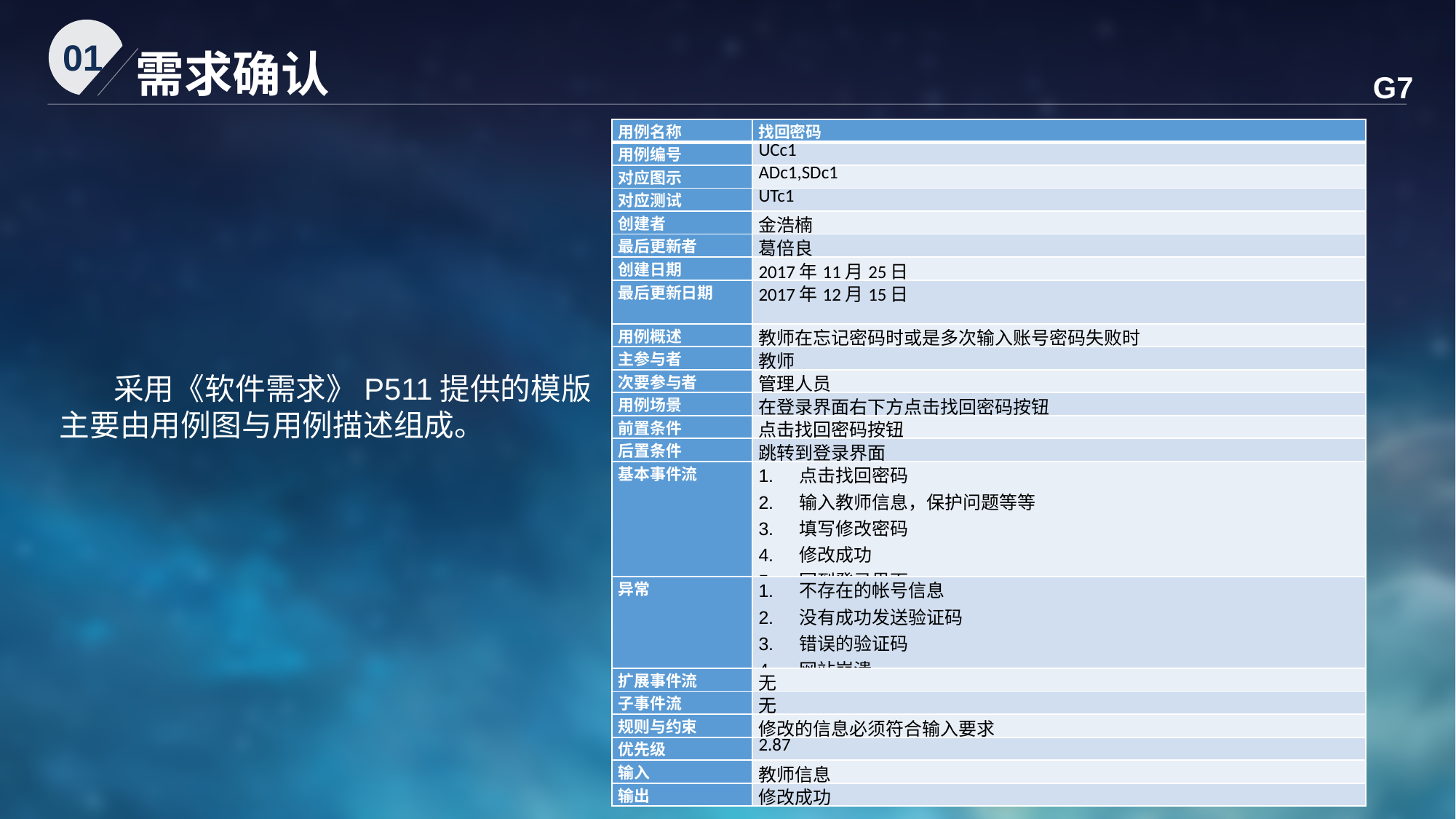

01
需求确认
G7
| 用例名称 | 找回密码 |
| --- | --- |
| 用例编号 | UCc1 |
| 对应图示 | ADc1,SDc1 |
| 对应测试 | UTc1 |
| 创建者 | 金浩楠 |
| 最后更新者 | 葛倍良 |
| 创建日期 | 2017年11月25日 |
| 最后更新日期 | 2017年12月15日 |
| 用例概述 | 教师在忘记密码时或是多次输入账号密码失败时 |
| 主参与者 | 教师 |
| 次要参与者 | 管理人员 |
| 用例场景 | 在登录界面右下方点击找回密码按钮 |
| 前置条件 | 点击找回密码按钮 |
| 后置条件 | 跳转到登录界面 |
| 基本事件流 | 点击找回密码 输入教师信息，保护问题等等 填写修改密码 修改成功 回到登录界面 |
| 异常 | 不存在的帐号信息 没有成功发送验证码 错误的验证码 网站崩溃 |
| 扩展事件流 | 无 |
| 子事件流 | 无 |
| 规则与约束 | 修改的信息必须符合输入要求 |
| 优先级 | 2.87 |
| 输入 | 教师信息 |
| 输出 | 修改成功 |
       采用《软件需求》P511提供的模版主要由用例图与用例描述组成。